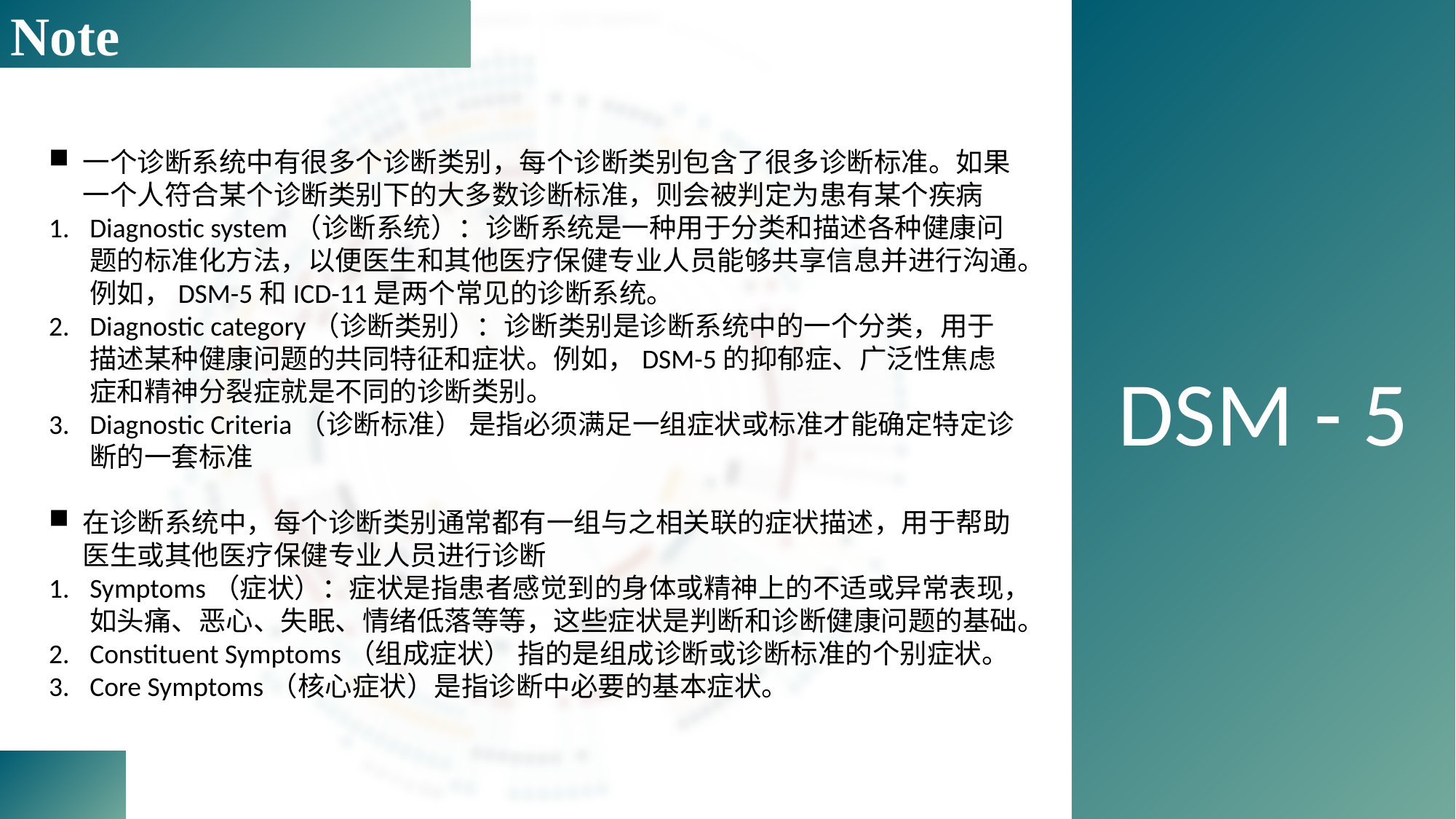

Note
DSM - 5
一个诊断系统中有很多个诊断类别，每个诊断类别包含了很多诊断标准。如果一个人符合某个诊断类别下的大多数诊断标准，则会被判定为患有某个疾病
Diagnostic system（诊断系统）：诊断系统是一种用于分类和描述各种健康问题的标准化方法，以便医生和其他医疗保健专业人员能够共享信息并进行沟通。例如，DSM-5和ICD-11是两个常见的诊断系统。
Diagnostic category（诊断类别）：诊断类别是诊断系统中的一个分类，用于描述某种健康问题的共同特征和症状。例如，DSM-5的抑郁症、广泛性焦虑症和精神分裂症就是不同的诊断类别。
Diagnostic Criteria（诊断标准） 是指必须满足一组症状或标准才能确定特定诊断的一套标准

在诊断系统中，每个诊断类别通常都有一组与之相关联的症状描述，用于帮助医生或其他医疗保健专业人员进行诊断
Symptoms（症状）：症状是指患者感觉到的身体或精神上的不适或异常表现，如头痛、恶心、失眠、情绪低落等等，这些症状是判断和诊断健康问题的基础。
Constituent Symptoms（组成症状） 指的是组成诊断或诊断标准的个别症状。
Core Symptoms（核心症状）是指诊断中必要的基本症状。